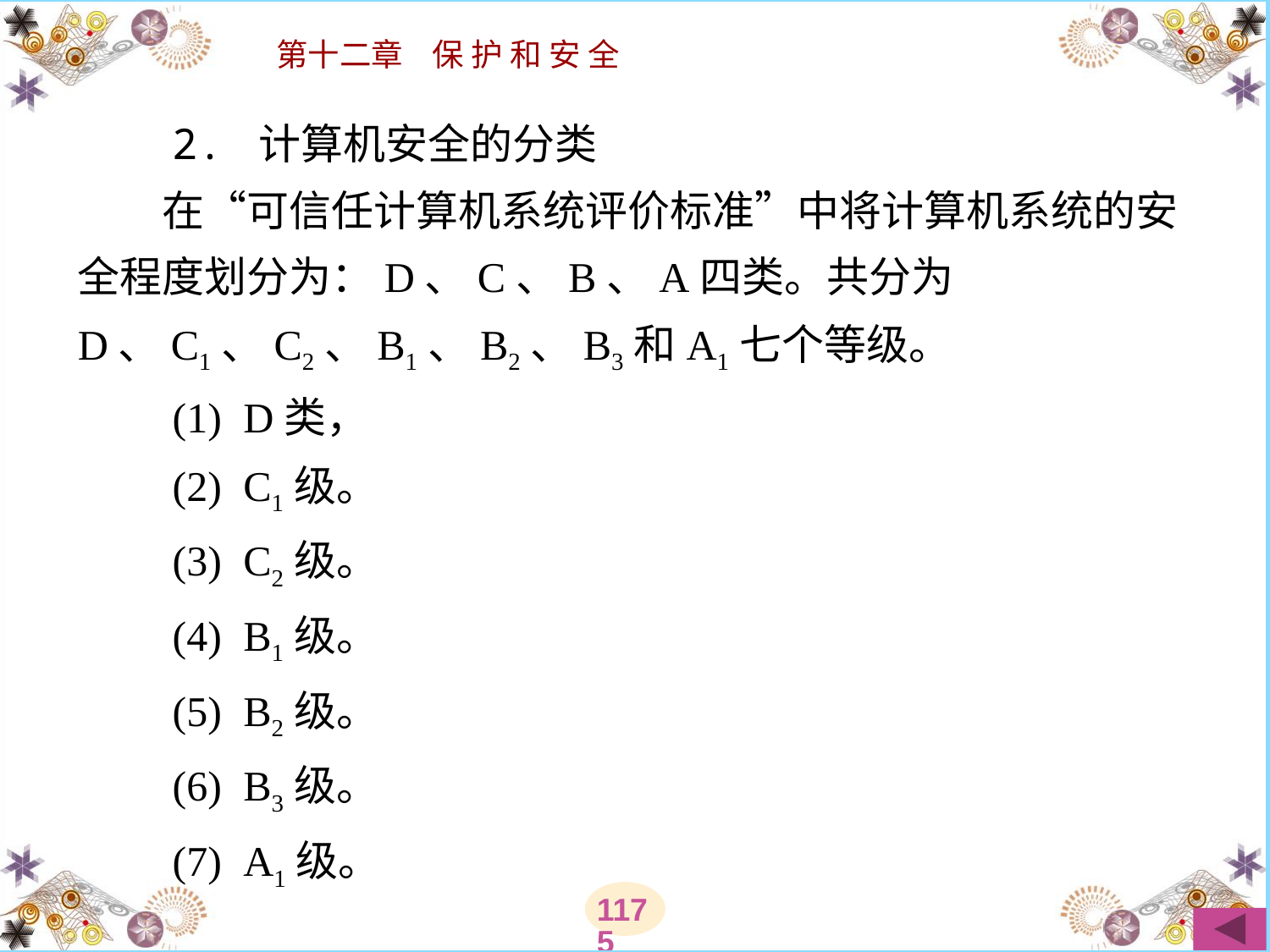

# 2. 计算机安全的分类 　　在“可信任计算机系统评价标准”中将计算机系统的安全程度划分为：D、C、B、A四类。共分为D、C1、C2、B1、B2、B3和A1七个等级。 　　(1)  D类， 　　(2)  C1级。 　　(3)  C2级。 　　(4)  B1级。 　　(5)  B2级。 　　(6)  B3级。 　　(7)  A1级。